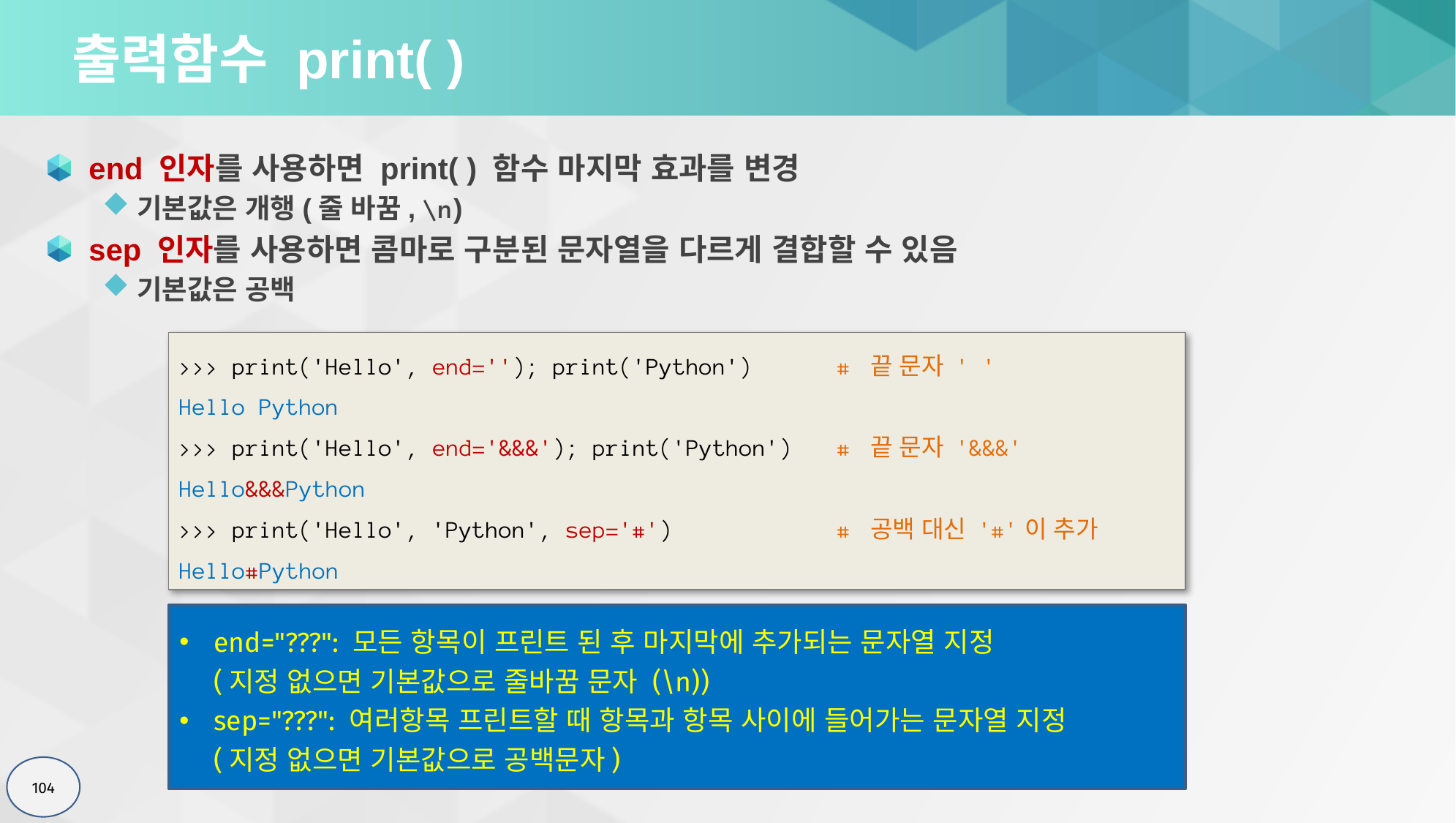

# 출력함수 print( )
end 인자를 사용하면 print( ) 함수 마지막 효과를 변경
기본값은 개행(줄 바꿈, \n)
sep 인자를 사용하면 콤마로 구분된 문자열을 다르게 결합할 수 있음
기본값은 공백
>>> print('Hello', end=''); print('Python')	# 끝 문자 ' '
Hello Python
>>> print('Hello', end='&&&'); print('Python')	# 끝 문자 '&&&'
Hello&&&Python
>>> print('Hello', 'Python', sep='#')		# 공백 대신 '#'이 추가
Hello#Python
end="???": 모든 항목이 프린트 된 후 마지막에 추가되는 문자열 지정
(지정 없으면 기본값으로 줄바꿈 문자 (\n))
sep="???": 여러항목 프린트할 때 항목과 항목 사이에 들어가는 문자열 지정
(지정 없으면 기본값으로 공백문자)